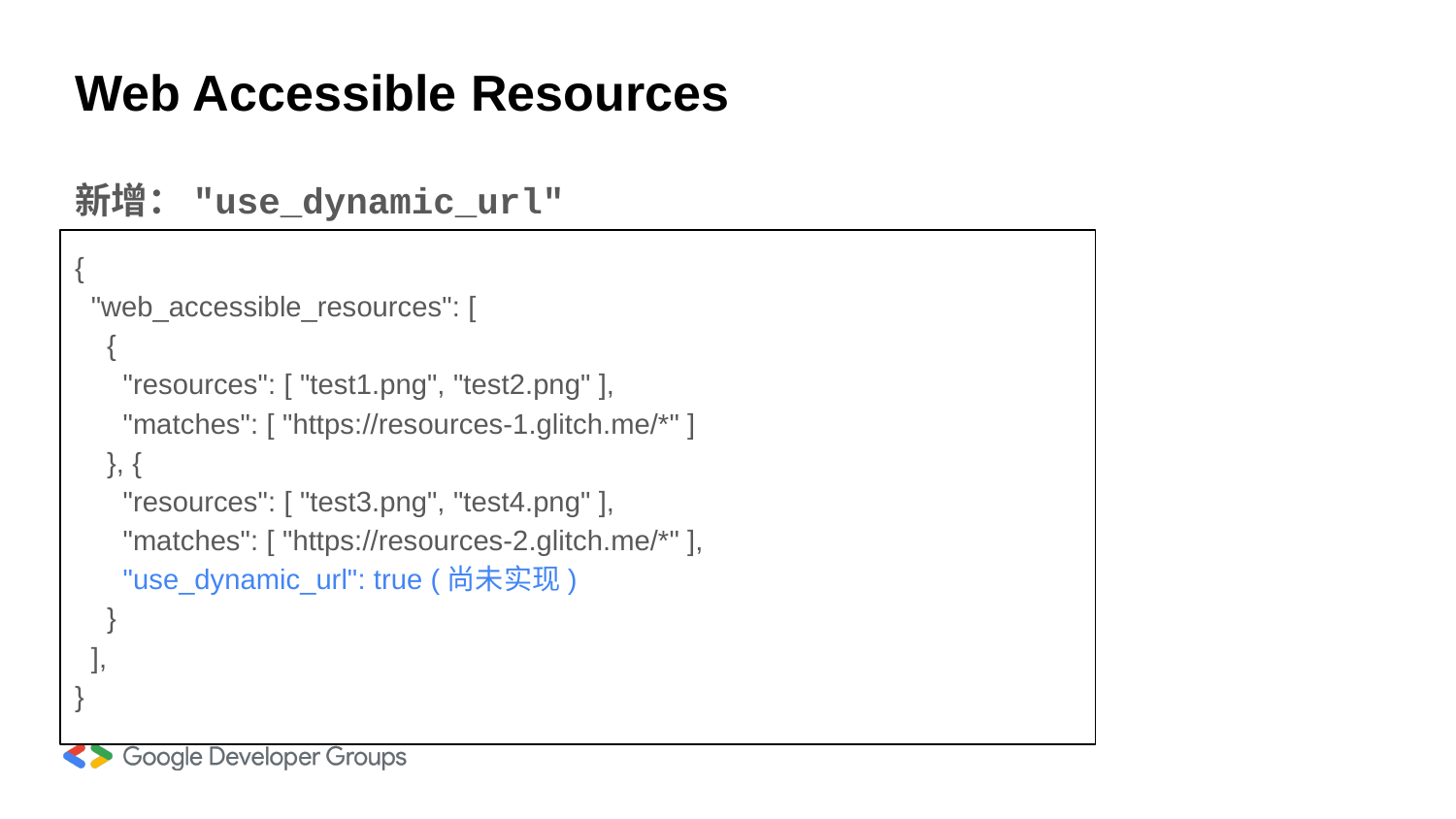

# Web Accessible Resources
新增："use_dynamic_url"

{
  "web_accessible_resources": [
    {
      "resources": [ "test1.png", "test2.png" ],
      "matches": [ "https://resources-1.glitch.me/*" ]
    }, {
      "resources": [ "test3.png", "test4.png" ],
      "matches": [ "https://resources-2.glitch.me/*" ],
      "use_dynamic_url": true (尚未实现)
    }
  ],
}